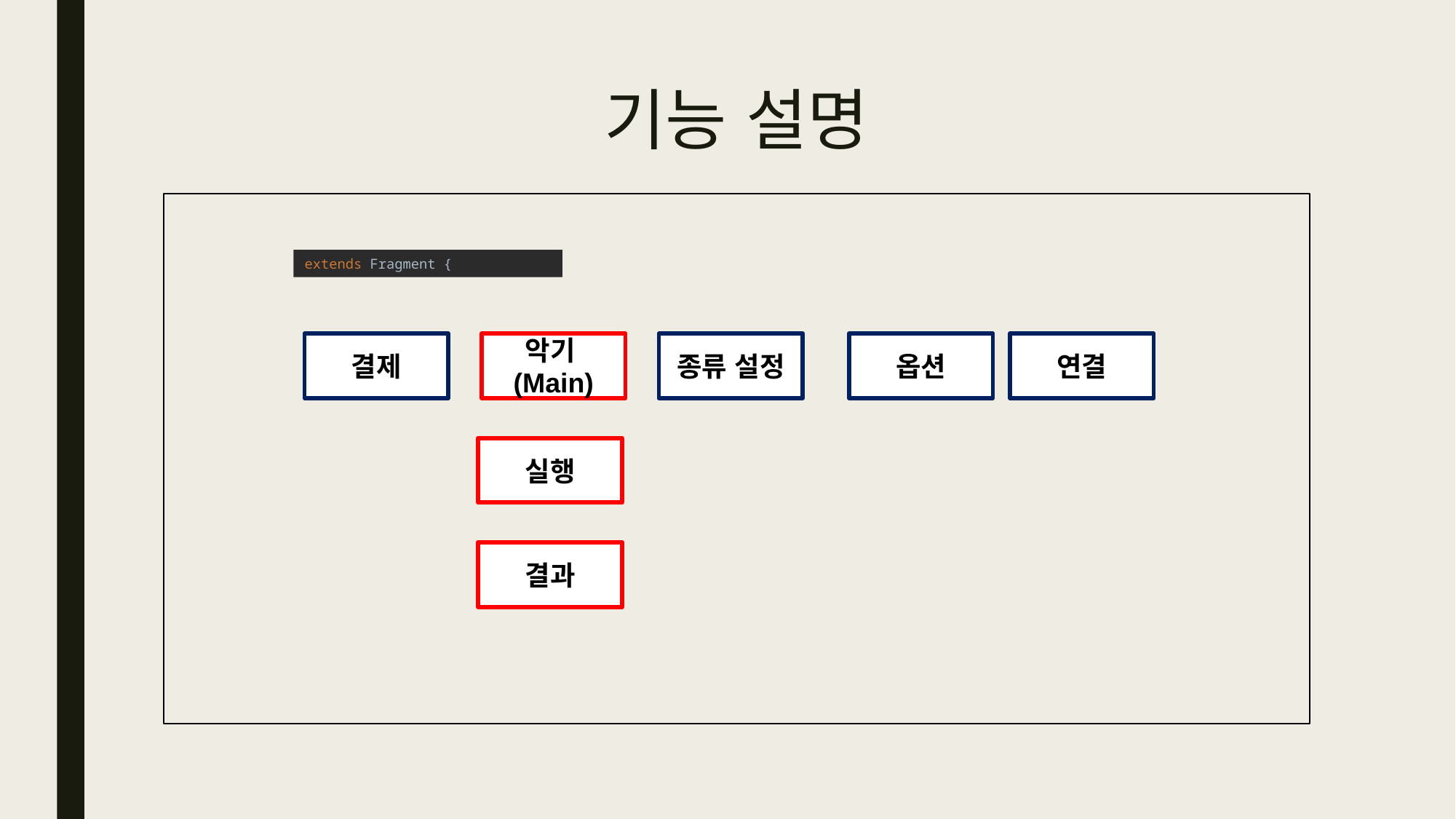

# 기능 설명

extends Fragment {
연결
결제
악기(Main)
종류 설정
옵션
실행
결과